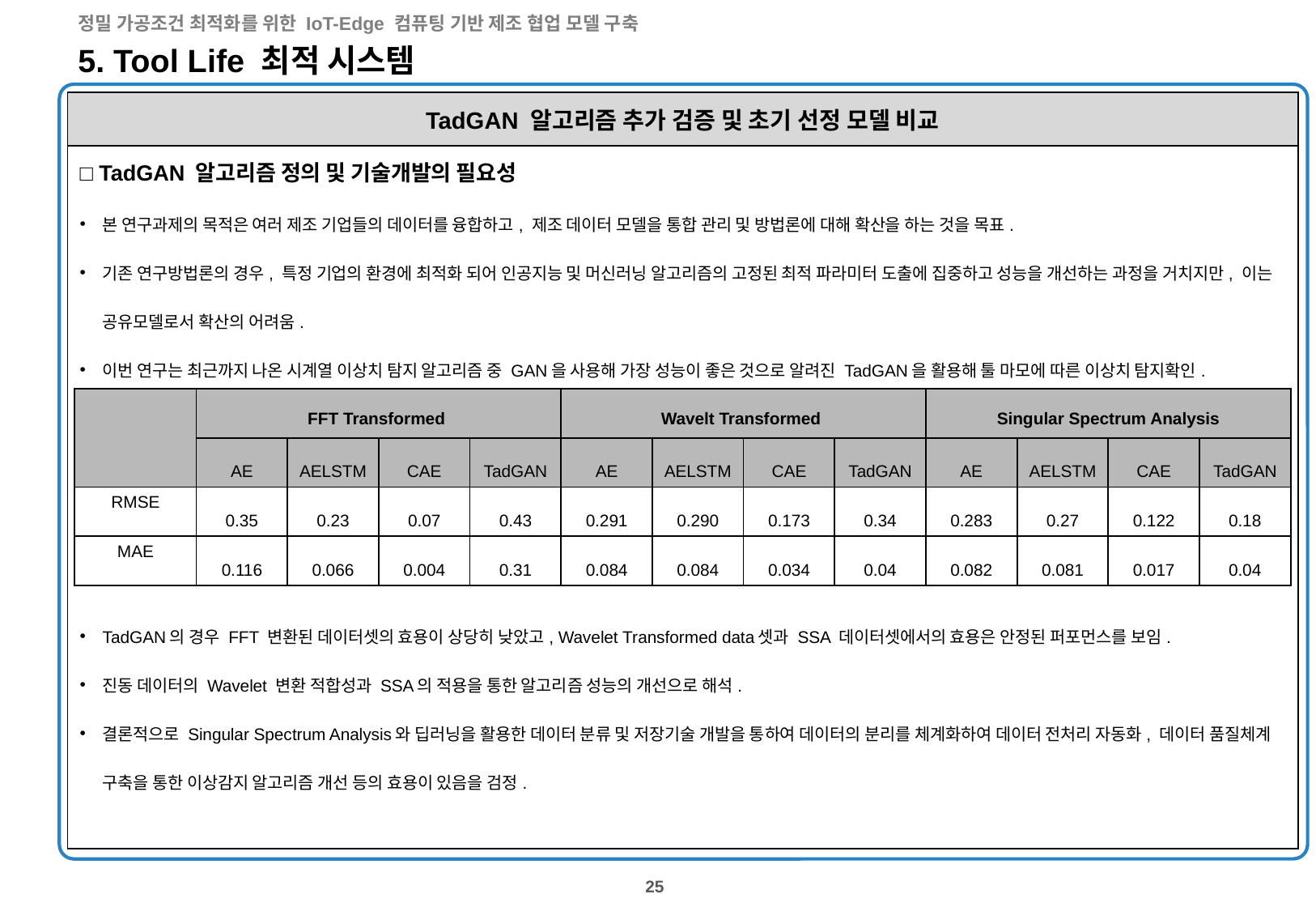

정밀 가공조건 최적화를 위한 IoT-Edge 컴퓨팅 기반 제조 협업 모델 구축
# 5. Tool Life 최적 시스템
| TadGAN 알고리즘 추가 검증 및 초기 선정 모델 비교 |
| --- |
| □ TadGAN 알고리즘 정의 및 기술개발의 필요성 본 연구과제의 목적은 여러 제조 기업들의 데이터를 융합하고, 제조 데이터 모델을 통합 관리 및 방법론에 대해 확산을 하는 것을 목표. 기존 연구방법론의 경우, 특정 기업의 환경에 최적화 되어 인공지능 및 머신러닝 알고리즘의 고정된 최적 파라미터 도출에 집중하고 성능을 개선하는 과정을 거치지만, 이는 공유모델로서 확산의 어려움. 이번 연구는 최근까지 나온 시계열 이상치 탐지 알고리즘 중 GAN을 사용해 가장 성능이 좋은 것으로 알려진 TadGAN을 활용해 툴 마모에 따른 이상치 탐지확인. 실험결과 및 해석 TadGAN의 경우 FFT 변환된 데이터셋의 효용이 상당히 낮았고, Wavelet Transformed data셋과 SSA 데이터셋에서의 효용은 안정된 퍼포먼스를 보임. 진동 데이터의 Wavelet 변환 적합성과 SSA의 적용을 통한 알고리즘 성능의 개선으로 해석. 결론적으로 Singular Spectrum Analysis와 딥러닝을 활용한 데이터 분류 및 저장기술 개발을 통하여 데이터의 분리를 체계화하여 데이터 전처리 자동화, 데이터 품질체계 구축을 통한 이상감지 알고리즘 개선 등의 효용이 있음을 검정. |
|  | FFT Transformed |  |  |  | Wavelt Transformed |  |  |  | Singular Spectrum Analysis |  |  |  |
| --- | --- | --- | --- | --- | --- | --- | --- | --- | --- | --- | --- | --- |
|  | AE | AELSTM | CAE | TadGAN | AE | AELSTM | CAE | TadGAN | AE | AELSTM | CAE | TadGAN |
| RMSE | 0.35 | 0.23 | 0.07 | 0.43 | 0.291 | 0.290 | 0.173 | 0.34 | 0.283 | 0.27 | 0.122 | 0.18 |
| MAE | 0.116 | 0.066 | 0.004 | 0.31 | 0.084 | 0.084 | 0.034 | 0.04 | 0.082 | 0.081 | 0.017 | 0.04 |